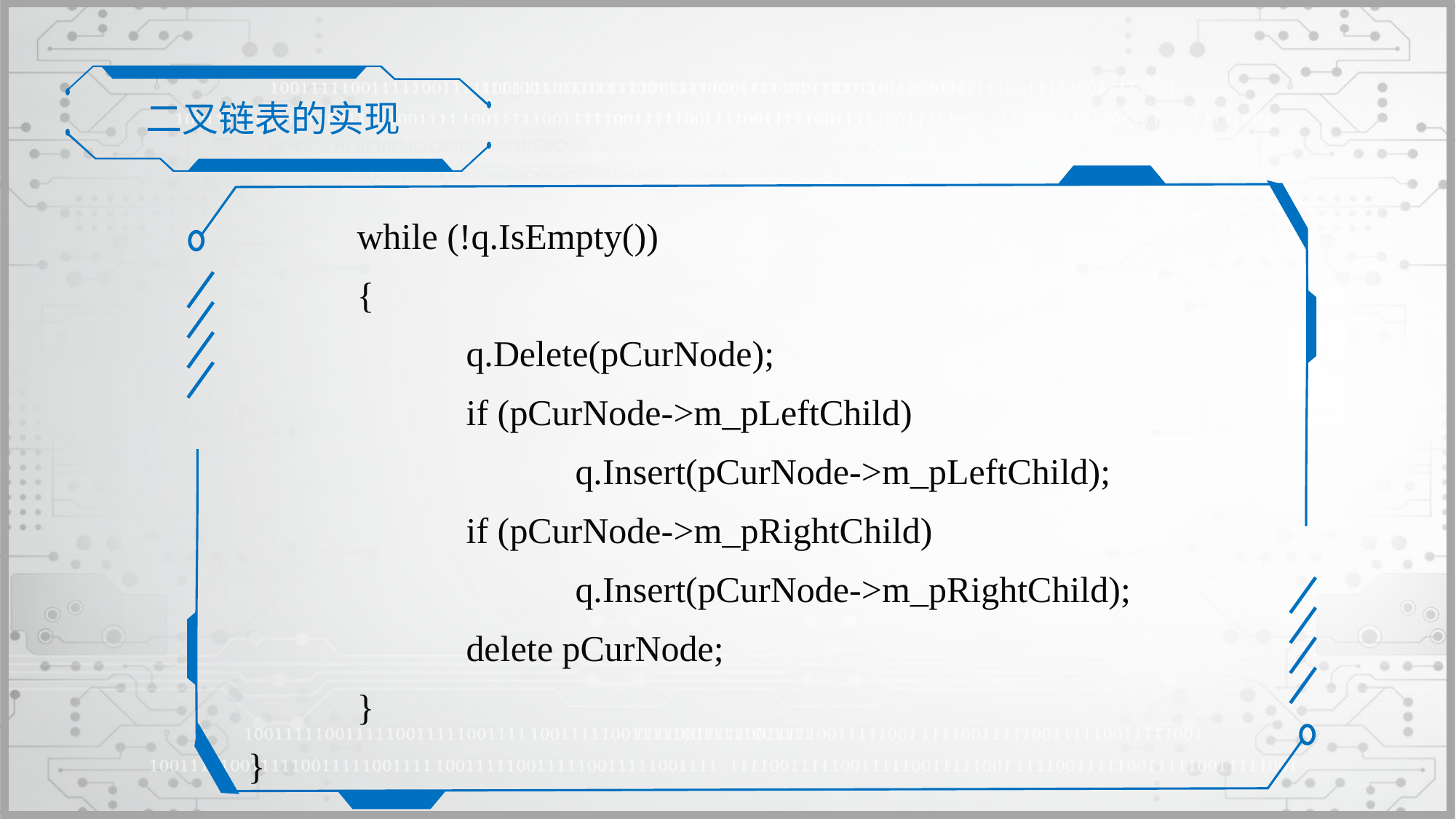

二叉链表的实现

	while (!q.IsEmpty())
	{
		q.Delete(pCurNode);
		if (pCurNode->m_pLeftChild)
			q.Insert(pCurNode->m_pLeftChild);
		if (pCurNode->m_pRightChild)
			q.Insert(pCurNode->m_pRightChild);
		delete pCurNode;
   	}
}